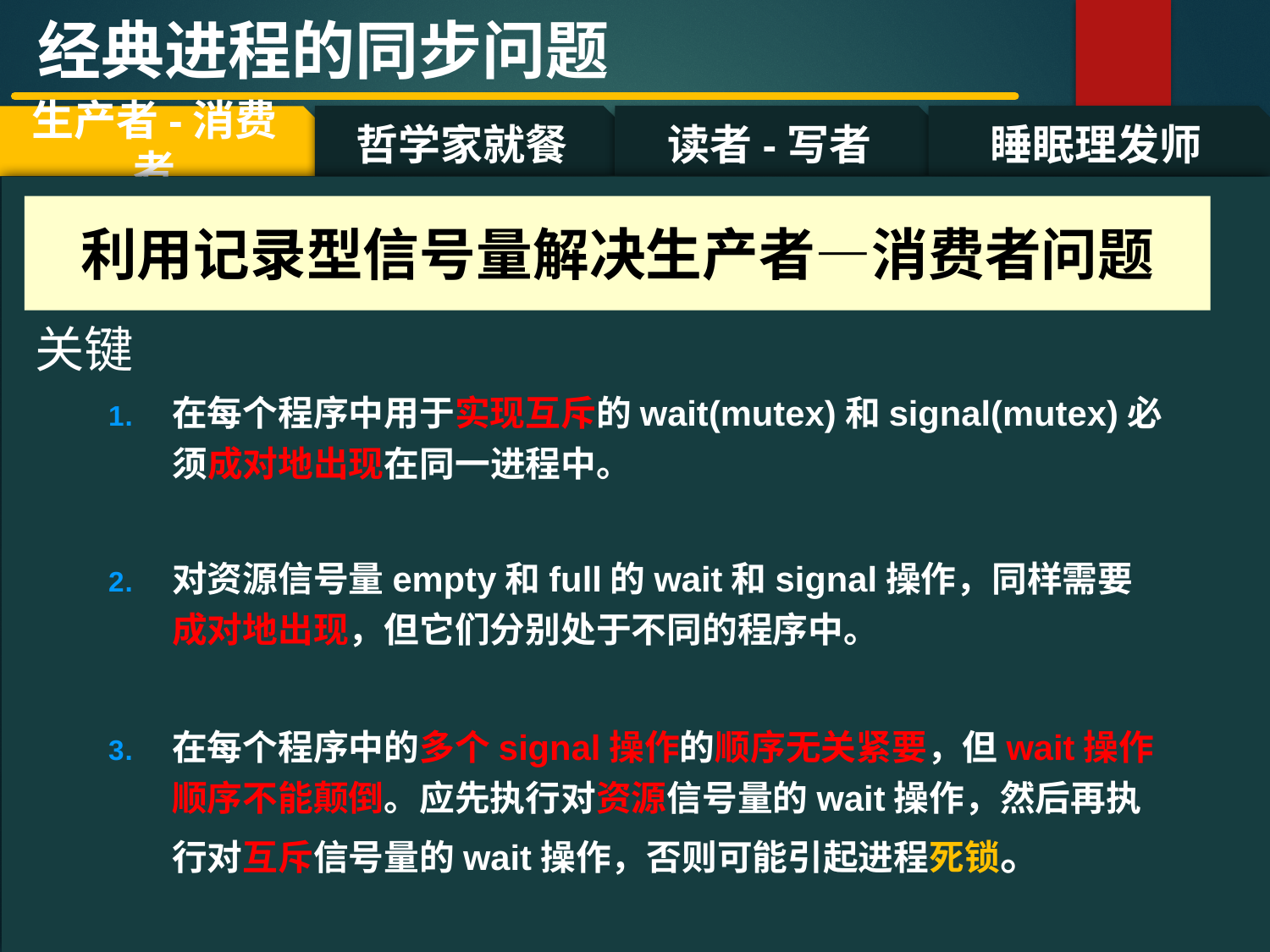

经典进程的同步问题
哲学家就餐
读者-写者
睡眠理发师
生产者-消费者
#
利用记录型信号量解决生产者—消费者问题
关键
在每个程序中用于实现互斥的wait(mutex)和signal(mutex)必须成对地出现在同一进程中。

对资源信号量empty和full的wait和signal操作，同样需要成对地出现，但它们分别处于不同的程序中。

在每个程序中的多个signal操作的顺序无关紧要，但wait操作顺序不能颠倒。应先执行对资源信号量的wait操作，然后再执行对互斥信号量的wait操作，否则可能引起进程死锁。